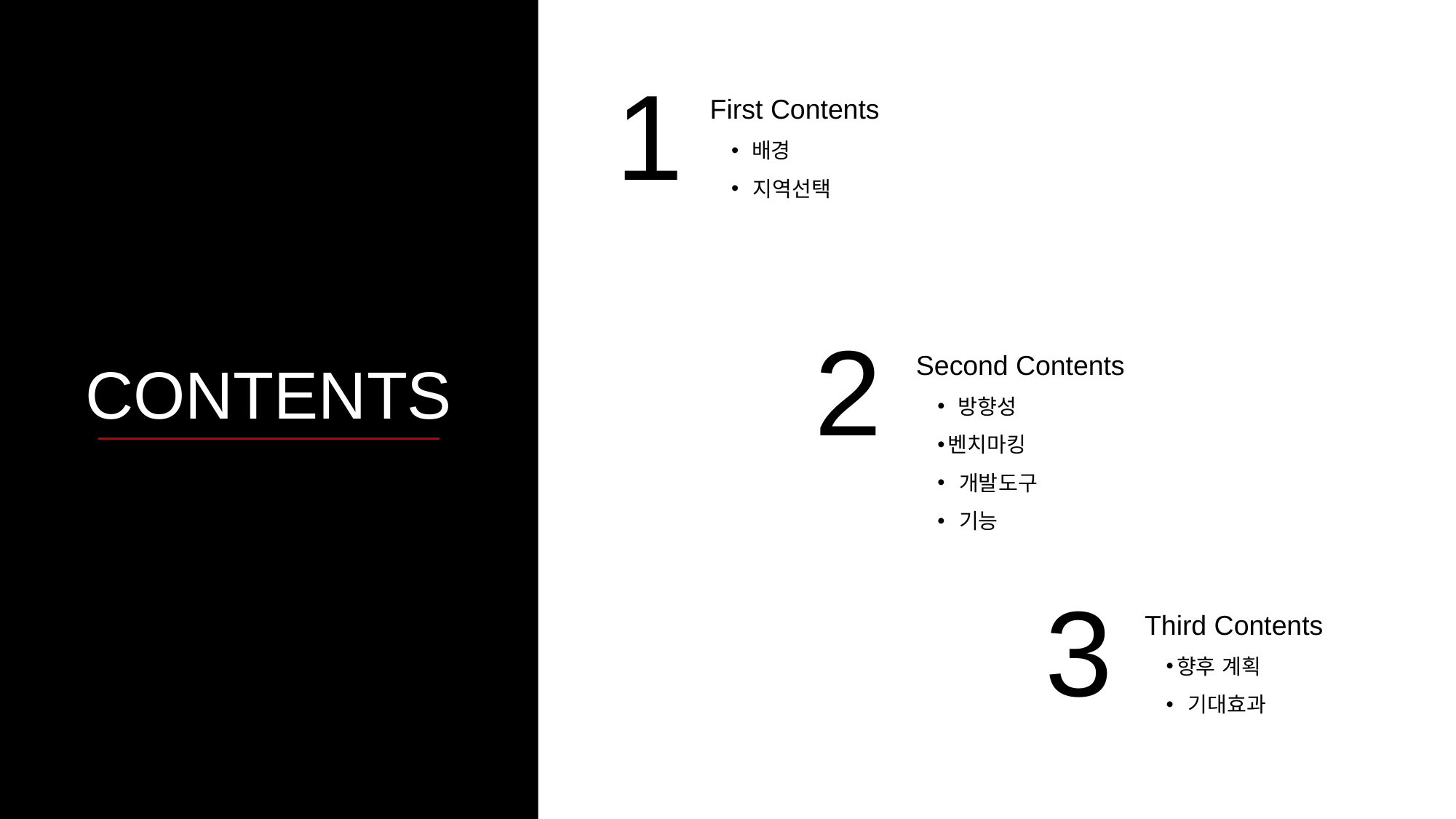

1
First Contents
 배경
 지역선택
2
Second Contents
 방향성
벤치마킹
 개발도구
 기능
CONTENTS
3
Third Contents
향후 계획
 기대효과